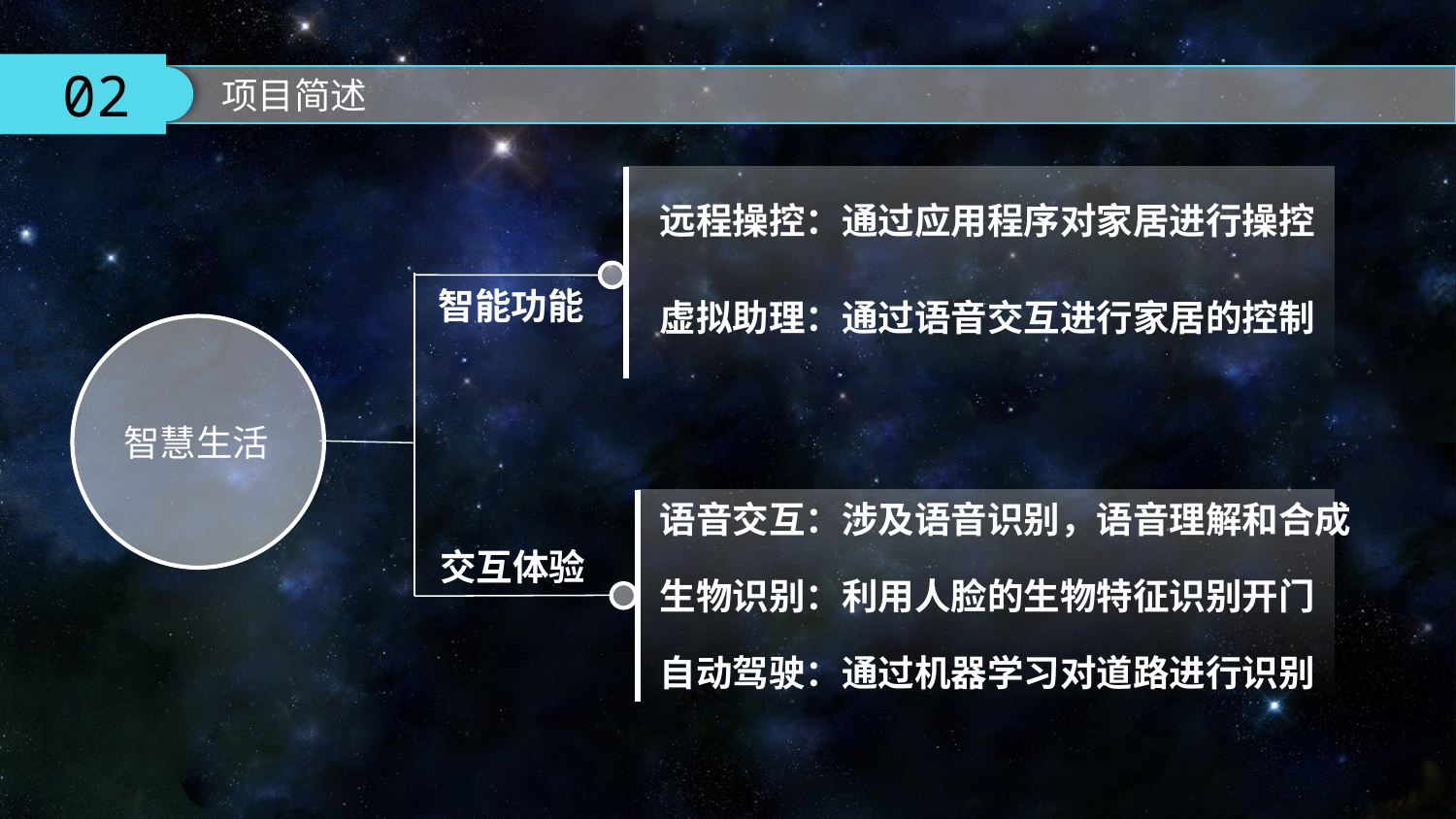

02
项目简述

远程操控：通过应用程序对家居进行操控

智慧生活

智能功能
虚拟助理：通过语音交互进行家居的控制
语音交互：涉及语音识别，语音理解和合成
交互体验
生物识别：利用人脸的生物特征识别开门
自动驾驶：通过机器学习对道路进行识别